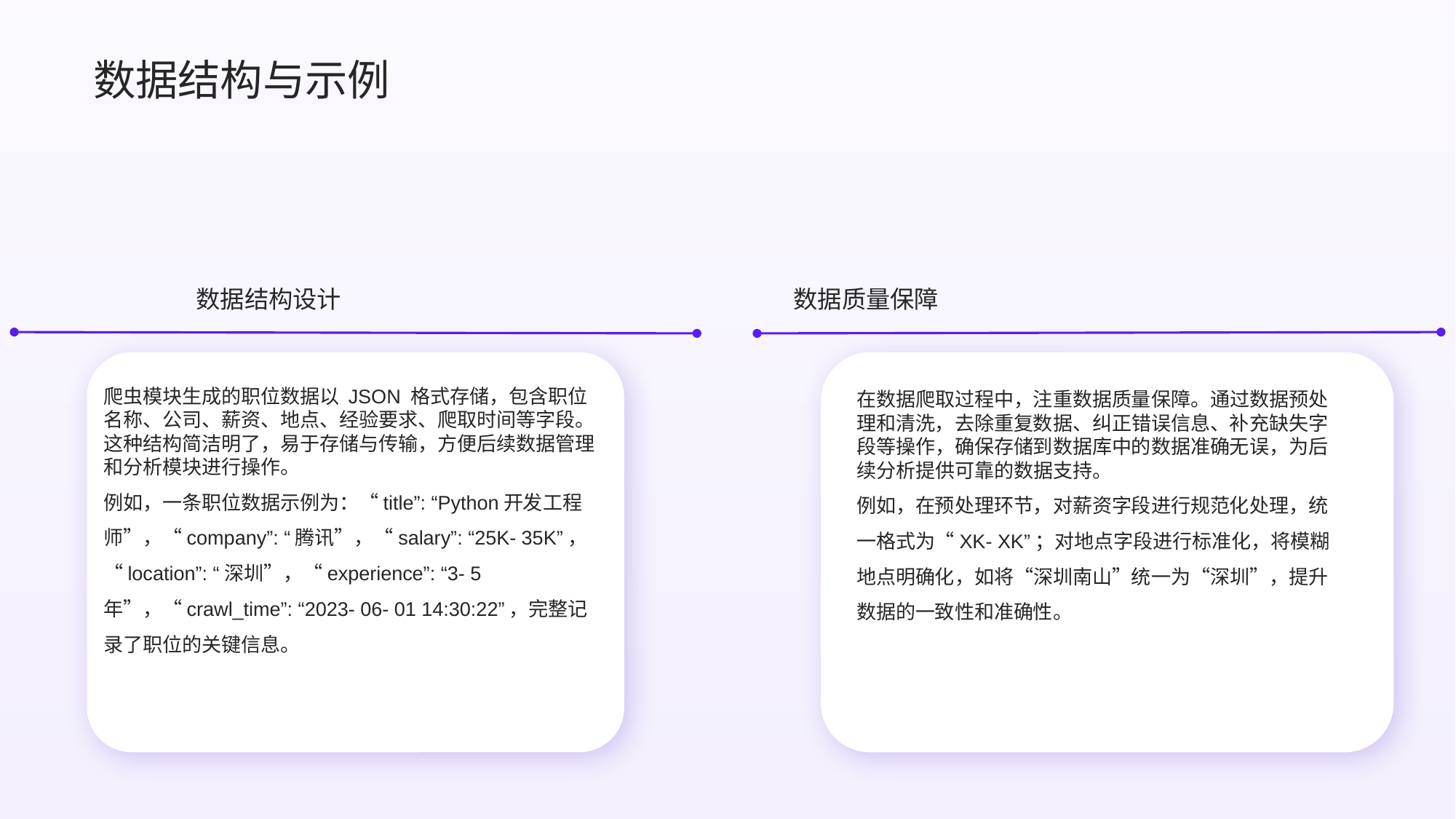

数据结构与示例
数据结构设计
数据质量保障

爬虫模块生成的职位数据以 JSON 格式存储，包含职位名称、公司、薪资、地点、经验要求、爬取时间等字段。这种结构简洁明了，易于存储与传输，方便后续数据管理和分析模块进行操作。
例如，一条职位数据示例为：“title”: “Python开发工程师”，“company”: “腾讯”，“salary”: “25K- 35K”，“location”: “深圳”，“experience”: “3- 5年”，“crawl_time”: “2023- 06- 01 14:30:22”，完整记录了职位的关键信息。
在数据爬取过程中，注重数据质量保障。通过数据预处理和清洗，去除重复数据、纠正错误信息、补充缺失字段等操作，确保存储到数据库中的数据准确无误，为后续分析提供可靠的数据支持。
例如，在预处理环节，对薪资字段进行规范化处理，统一格式为“XK- XK”；对地点字段进行标准化，将模糊地点明确化，如将“深圳南山”统一为“深圳”，提升数据的一致性和准确性。